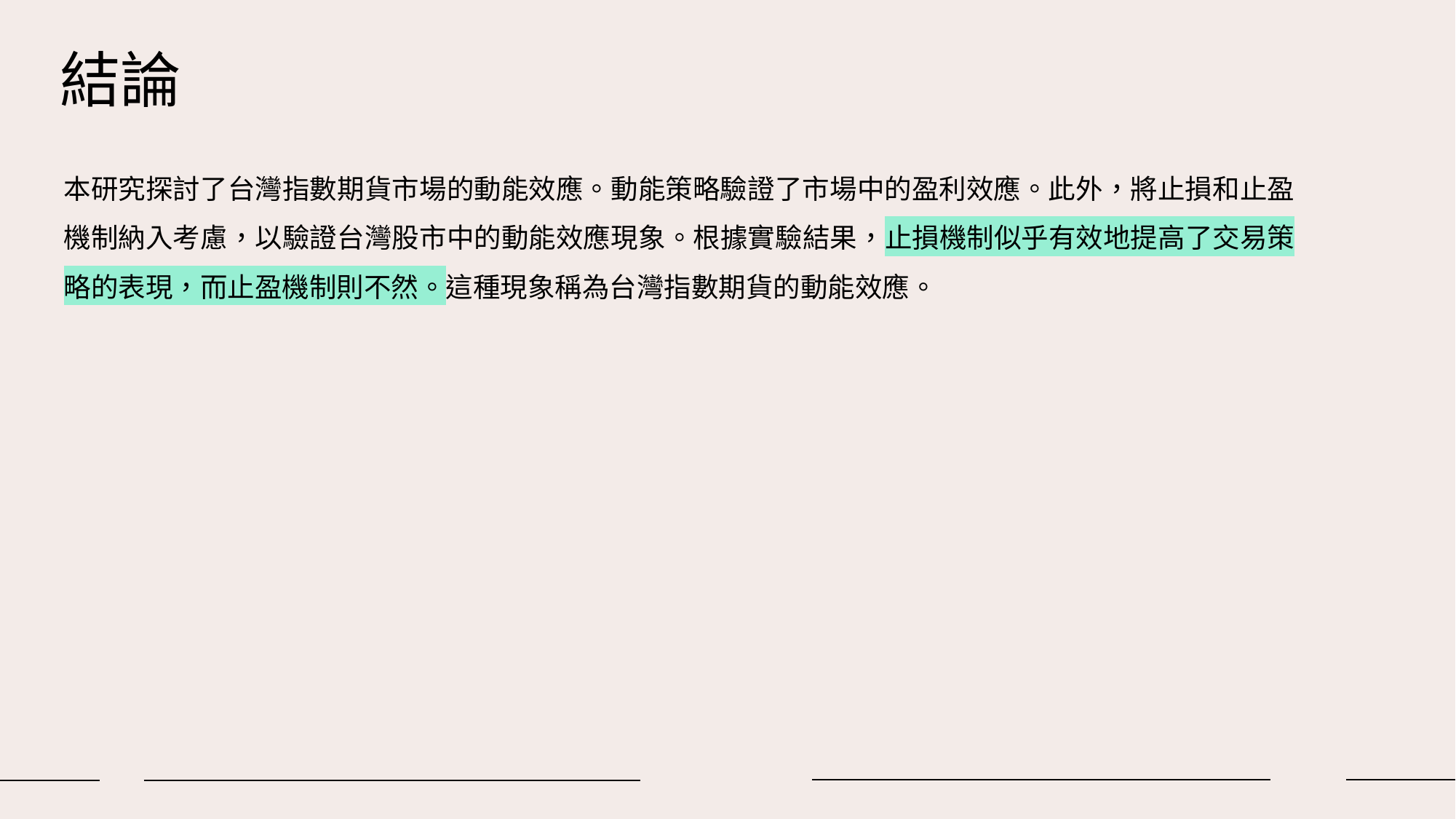

# 結論
本研究探討了台灣指數期貨市場的動能效應。動能策略驗證了市場中的盈利效應。此外，將止損和止盈機制納入考慮，以驗證台灣股市中的動能效應現象。根據實驗結果，止損機制似乎有效地提高了交易策略的表現，而止盈機制則不然。這種現象稱為台灣指數期貨的動能效應。